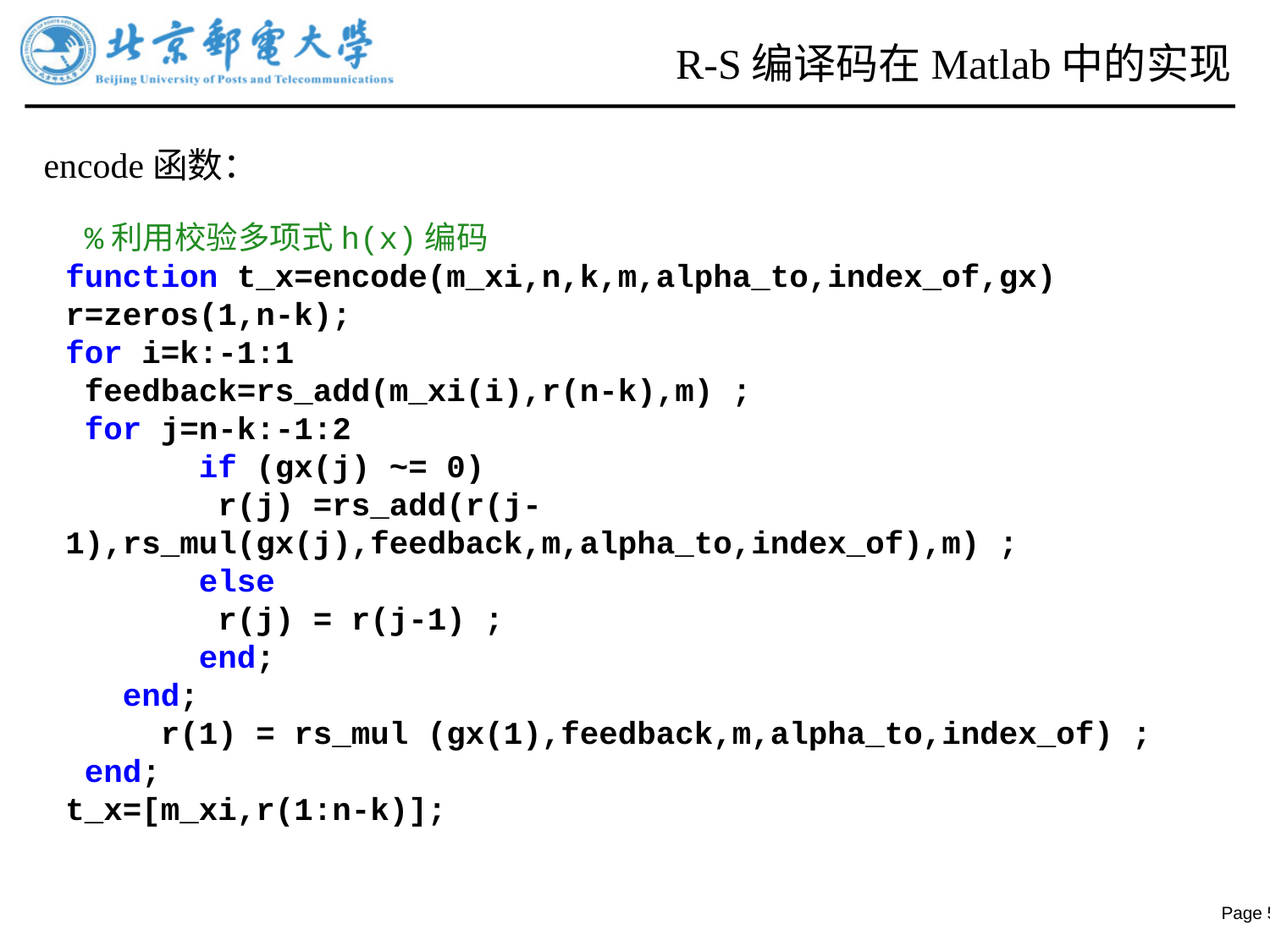

# R-S编译码在Matlab中的实现
encode函数：
 %利用校验多项式h(x)编码
function t_x=encode(m_xi,n,k,m,alpha_to,index_of,gx)
r=zeros(1,n-k);
for i=k:-1:1
 feedback=rs_add(m_xi(i),r(n-k),m) ;
 for j=n-k:-1:2
       if (gx(j) ~= 0)
        r(j) =rs_add(r(j-1),rs_mul(gx(j),feedback,m,alpha_to,index_of),m) ;
       else
        r(j) = r(j-1) ;
       end;
   end;
     r(1) = rs_mul (gx(1),feedback,m,alpha_to,index_of) ;
 end;
t_x=[m_xi,r(1:n-k)];